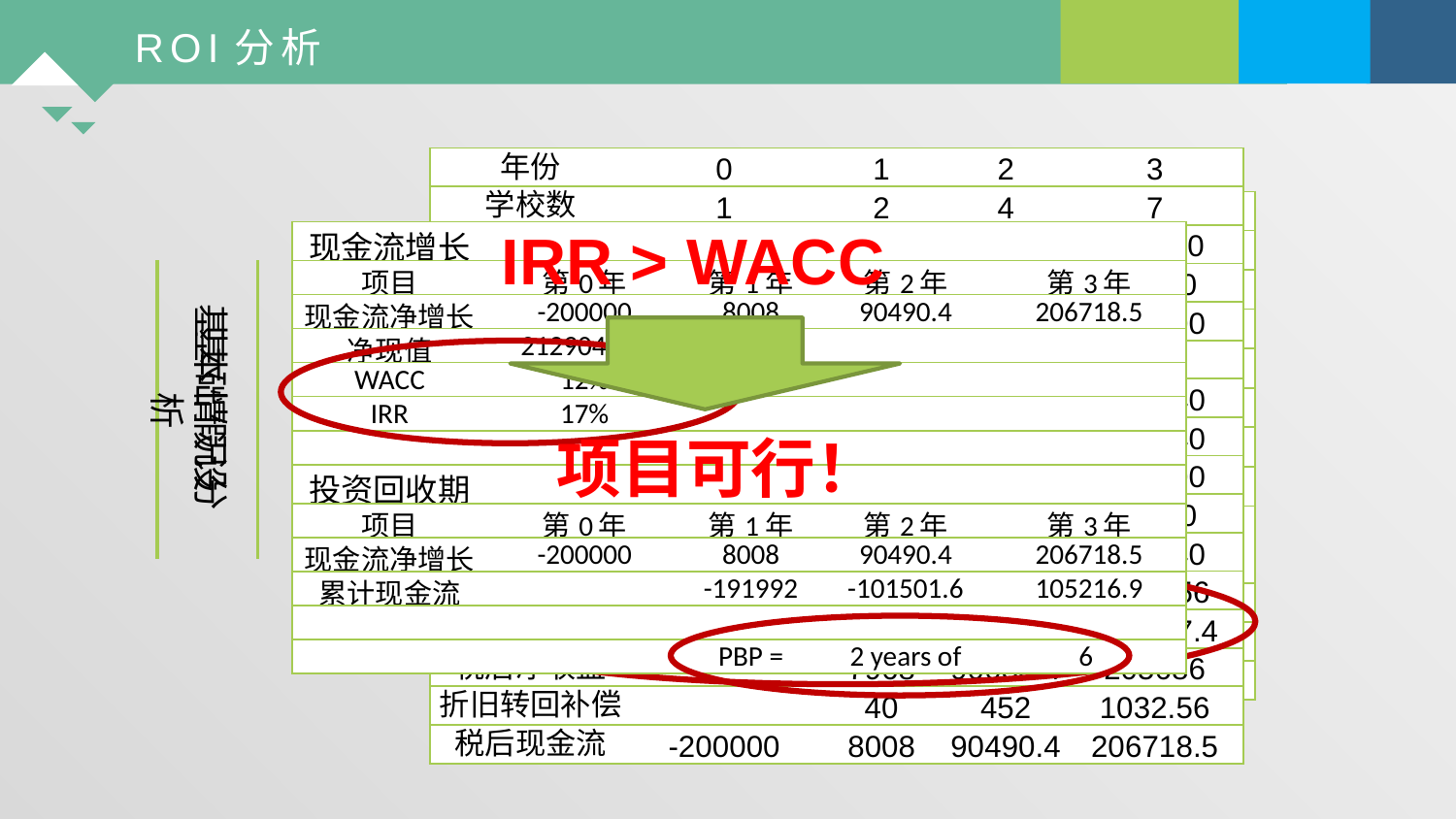

ROI分析
| 年份 | 0 | 1 | 2 | 3 |
| --- | --- | --- | --- | --- |
| 学校数 | 1 | 2 | 4 | 7 |
| 总用户量 | 16000 | 32000 | 64000 | 112000 |
| VIP用户量 |  | 6400 | 12800 | 22400 |
| VIP收益 |  | 64000 | 128000 | 224000 |
| 广告交易笔数 |  | 100 | 120 | 144 |
| 广告收益 |  | 150000 | 189000 | 238140 |
| 基线收入 | -350000 | 214000 | 317000 | 462140 |
| 维护成本 |  | 144000 | 144000 | 144000 |
| 宣传成本 |  | 60000 | 60000 | 60000 |
| 净收入 |  | 10000 | 113000 | 258140 |
| 资本折旧 |  | 40 | 452 | 1032.56 |
| 收益 |  | 9960 | 112548 | 257107.4 |
| 税后净收益 |  | 7968 | 90038.4 | 205686 |
| 折旧转回补偿 |  | 40 | 452 | 1032.56 |
| 税后现金流 | -200000 | 8008 | 90490.4 | 206718.5 |
| 学校人数 | 20000 |
| --- | --- |
| 系统使用率 | 80% |
| 活跃用户率（/天） | 50% |
| VIP单价（人/年） | 10 |
| VIP注册率 | 20% |
| 初始广告交易笔数 | 100 |
| 广告交易笔数增长率（/年） | 20% |
| 初始一次性广告投入（元/次） | 1500 |
| 一次性广告投入费用增长率（/年） | 5% |
| 现金折旧率 | 0.40% |
| 税率 | 20% |
| 机会成本率(WACC) | 12% |
IRR > WACC
| 现金流增长 |  |  |  |  |
| --- | --- | --- | --- | --- |
| 项目 | 第0年 | 第1年 | 第2年 | 第3年 |
| 现金流净增长 | -200000 | 8008 | 90490.4 | 206718.5 |
| 净现值 | 212904.74 |  |  |  |
| WACC | 12% |  |  |  |
| IRR | 17% |  |  |  |
|  |  |  |  |  |
| 投资回收期 |  |  |  |  |
| 项目 | 第0年 | 第1年 | 第2年 | 第3年 |
| 现金流净增长 | -200000 | 8008 | 90490.4 | 206718.5 |
| 累计现金流 |  | -191992 | -101501.6 | 105216.9 |
|  |  |  |  |  |
|  |  | PBP = | 2 years of | 6 |
基础假设
基本情况分析

项目可行！